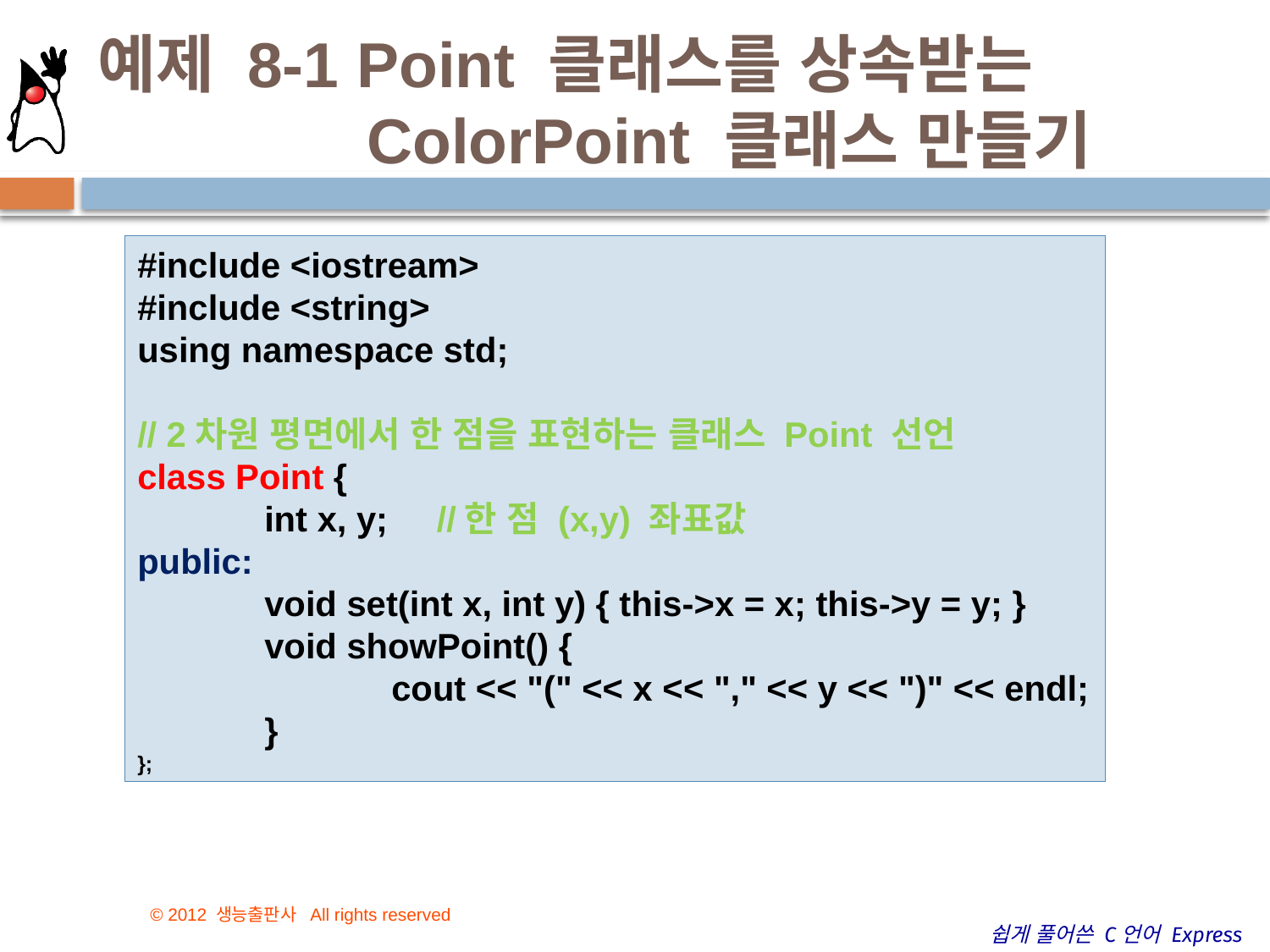

# 예제 8-1 Point 클래스를 상속받는 　　　　ColorPoint 클래스 만들기
9
#include <iostream>
#include <string>
using namespace std;

// 2차원 평면에서 한 점을 표현하는 클래스 Point 선언
class Point {
	int x, y;     //한 점 (x,y) 좌표값
public:
	void set(int x, int y) { this->x = x; this->y = y; }
	void showPoint() {
		cout << "(" << x << "," << y << ")" << endl;
	}
};